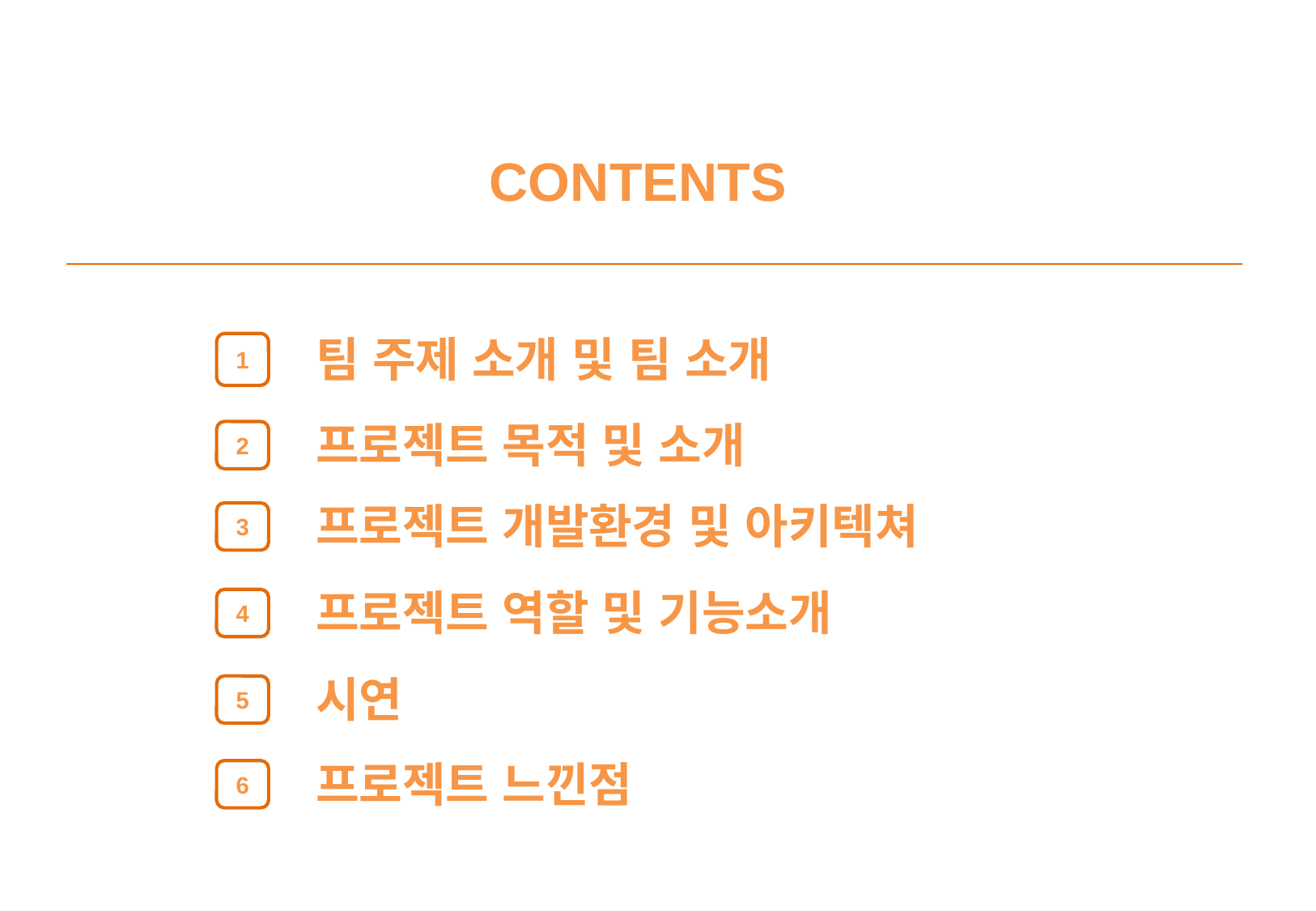

CONTENTS
팀 주제 소개 및 팀 소개
1
프로젝트 목적 및 소개
2
프로젝트 개발환경 및 아키텍쳐
3
프로젝트 역할 및 기능소개
4
시연
5
프로젝트 느낀점
6